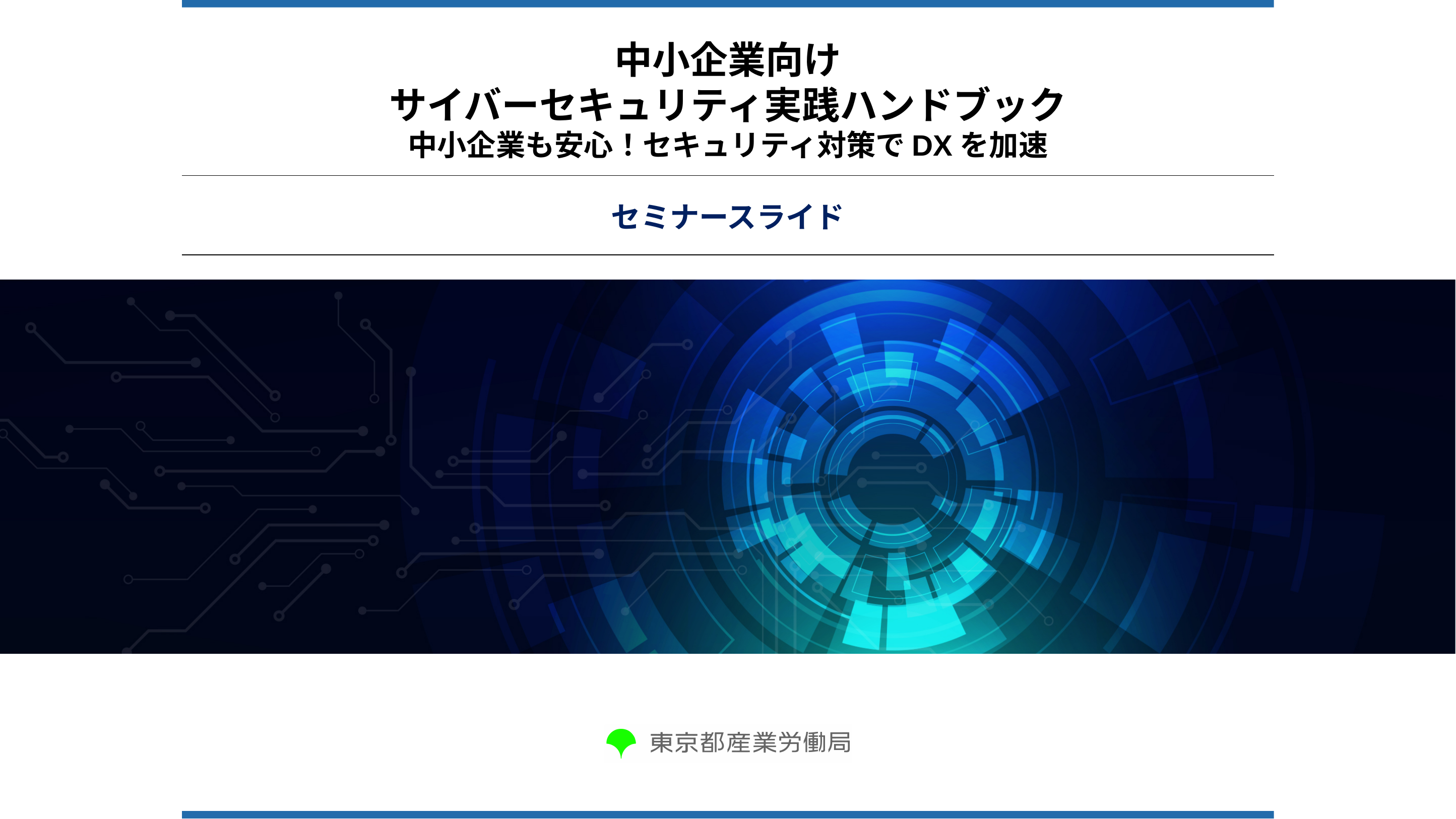

中小企業向け
サイバーセキュリティ実践ハンドブック
中小企業も安心！セキュリティ対策でDXを加速
| セミナースライド |
| --- |